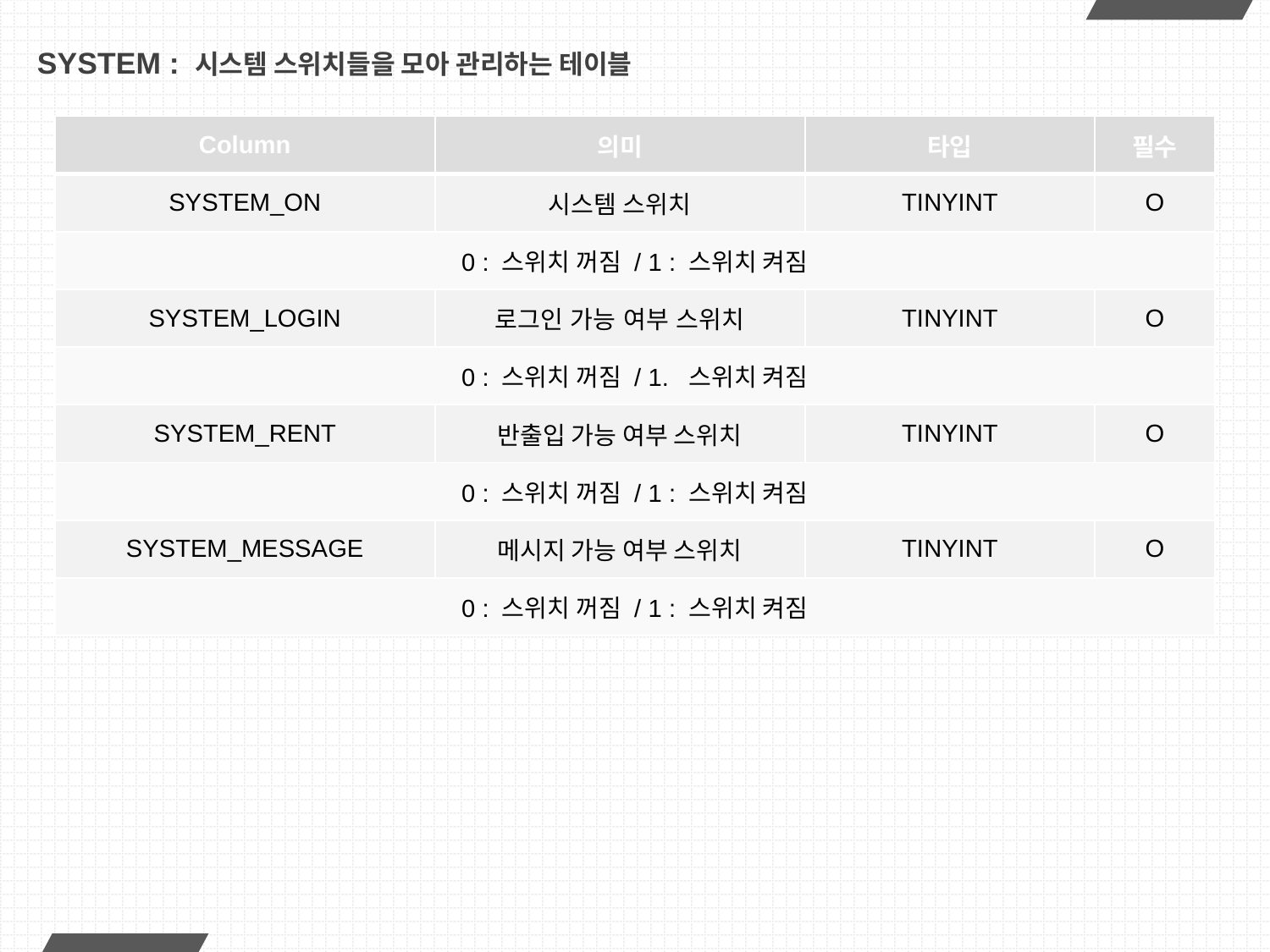

# SYSTEM : 시스템 스위치들을 모아 관리하는 테이블
| Column | 의미 | 타입 | 필수 |
| --- | --- | --- | --- |
| SYSTEM\_ON | 시스템 스위치 | TINYINT | O |
| 0 : 스위치 꺼짐 / 1 : 스위치 켜짐 |  |  |  |
| SYSTEM\_LOGIN | 로그인 가능 여부 스위치 | TINYINT | O |
| 0 : 스위치 꺼짐 / 1. 스위치 켜짐 |  |  |  |
| SYSTEM\_RENT | 반출입 가능 여부 스위치 | TINYINT | O |
| 0 : 스위치 꺼짐 / 1 : 스위치 켜짐 |  |  |  |
| SYSTEM\_MESSAGE | 메시지 가능 여부 스위치 | TINYINT | O |
| 0 : 스위치 꺼짐 / 1 : 스위치 켜짐 |  |  |  |